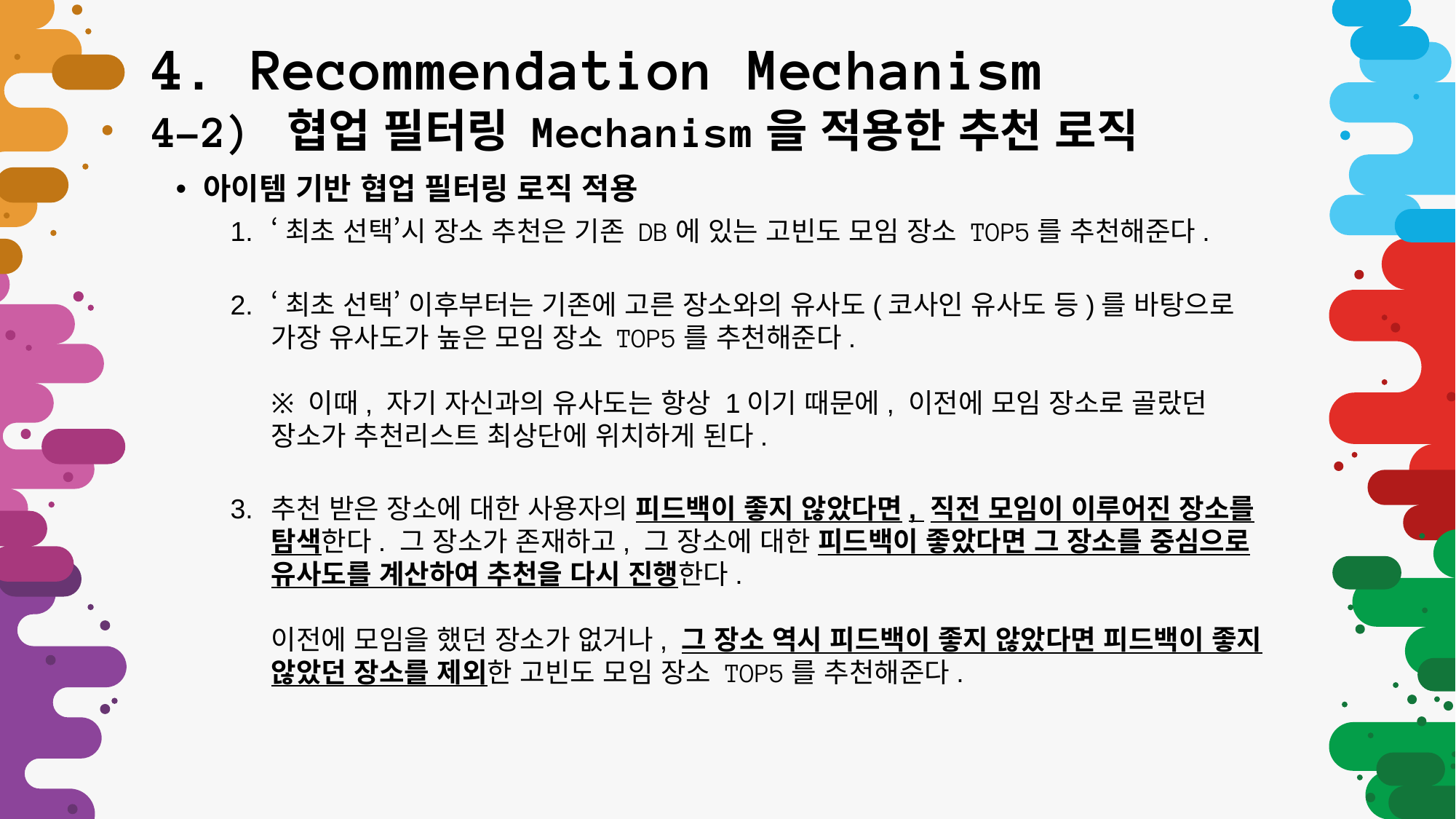

4. Recommendation Mechanism
4-2) 협업 필터링 Mechanism을 적용한 추천 로직
아이템 기반 협업 필터링 로직 적용
‘최초 선택’시 장소 추천은 기존 DB에 있는 고빈도 모임 장소 TOP5를 추천해준다.
‘최초 선택’ 이후부터는 기존에 고른 장소와의 유사도(코사인 유사도 등)를 바탕으로
가장 유사도가 높은 모임 장소 TOP5를 추천해준다.
※ 이때, 자기 자신과의 유사도는 항상 1이기 때문에, 이전에 모임 장소로 골랐던
장소가 추천리스트 최상단에 위치하게 된다.
추천 받은 장소에 대한 사용자의 피드백이 좋지 않았다면, 직전 모임이 이루어진 장소를 탐색한다. 그 장소가 존재하고, 그 장소에 대한 피드백이 좋았다면 그 장소를 중심으로 유사도를 계산하여 추천을 다시 진행한다.
이전에 모임을 했던 장소가 없거나, 그 장소 역시 피드백이 좋지 않았다면 피드백이 좋지 않았던 장소를 제외한 고빈도 모임 장소 TOP5를 추천해준다.